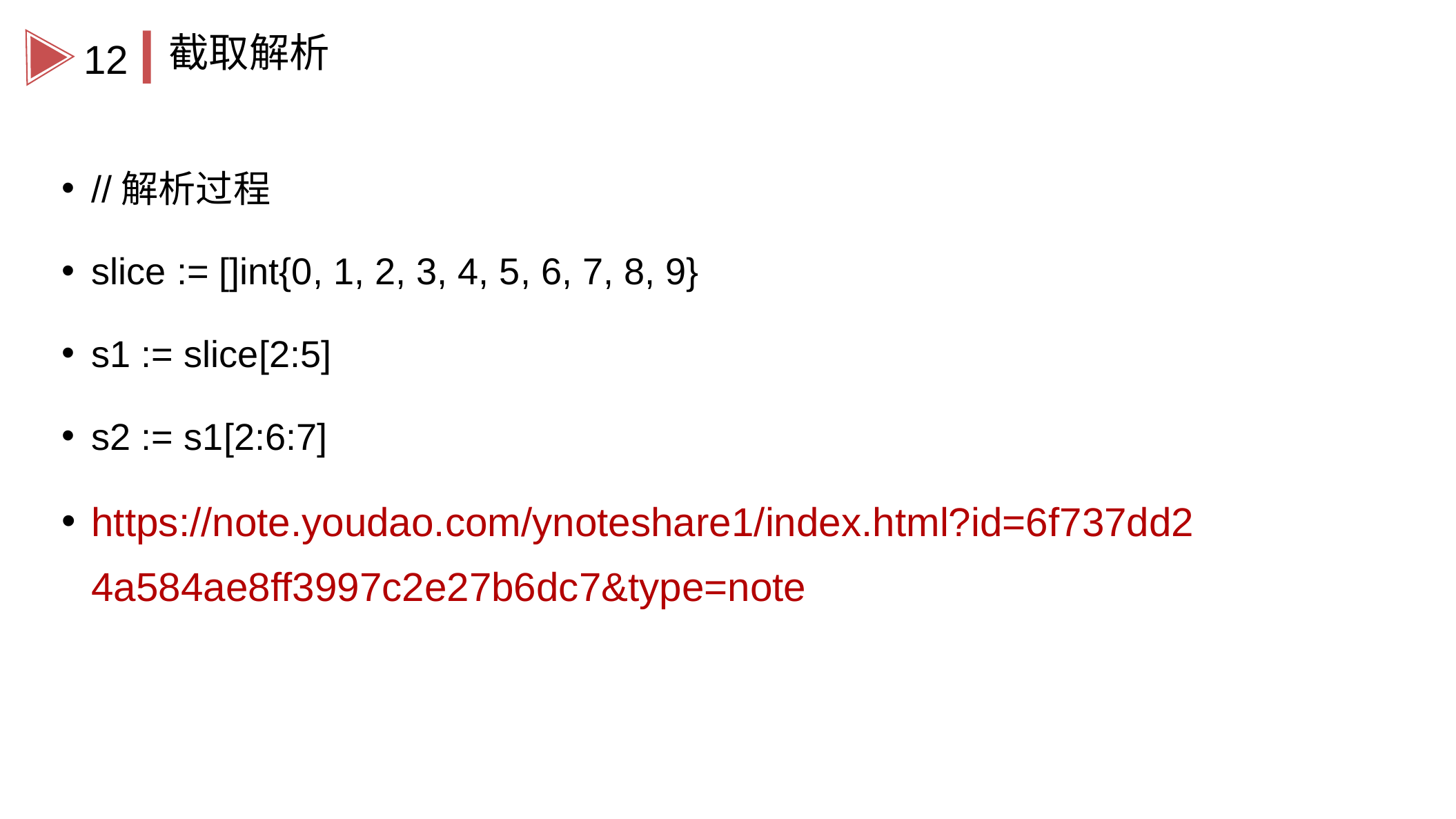

截取解析
12

//解析过程
slice := []int{0, 1, 2, 3, 4, 5, 6, 7, 8, 9}
s1 := slice[2:5]
s2 := s1[2:6:7]
https://note.youdao.com/ynoteshare1/index.html?id=6f737dd24a584ae8ff3997c2e27b6dc7&type=note